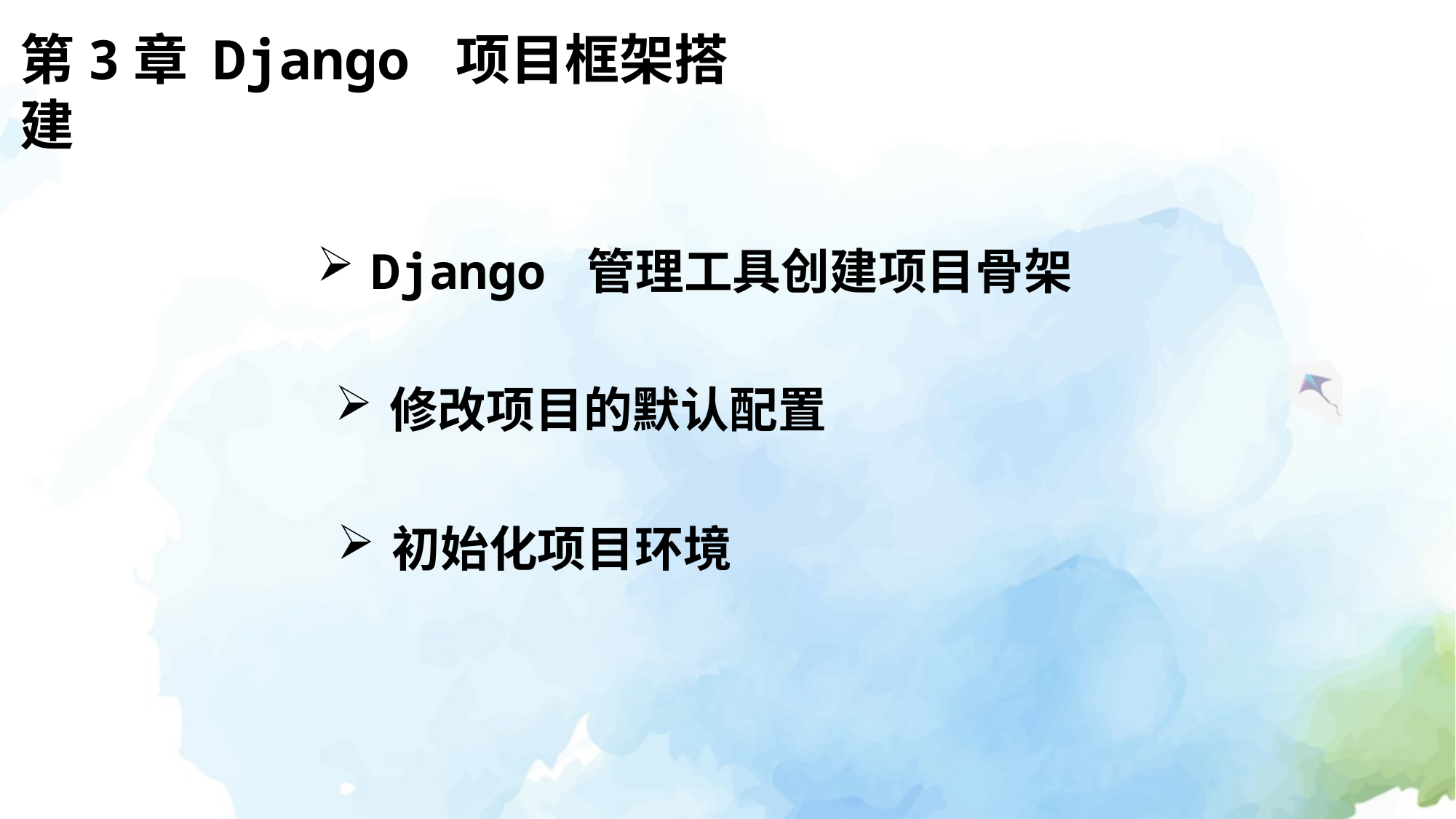

第3章 Django 项目框架搭建
Django 管理工具创建项目骨架
修改项目的默认配置
初始化项目环境